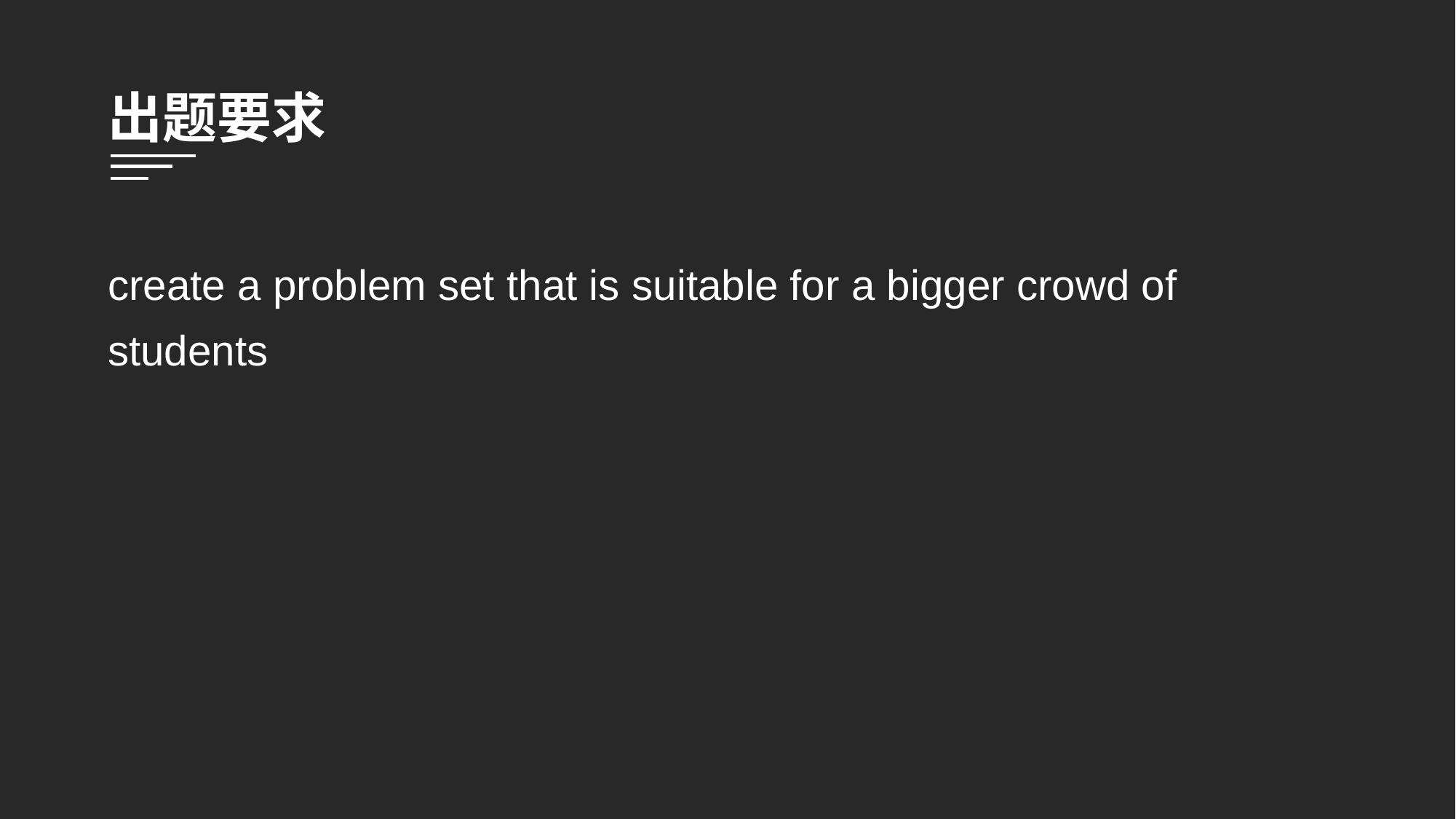

出题要求
create a problem set that is suitable for a bigger crowd of students